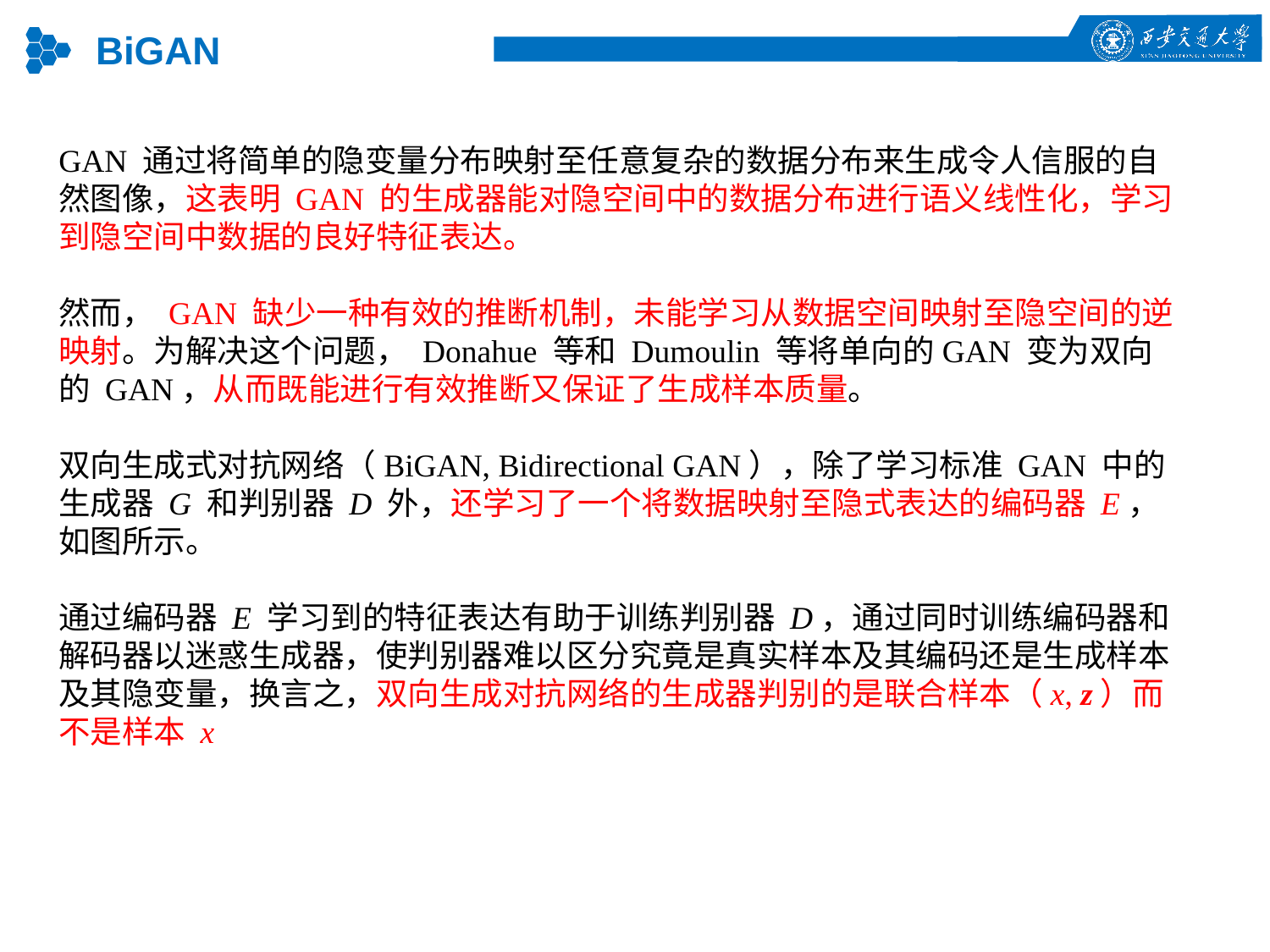

BiGAN

GAN 通过将简单的隐变量分布映射至任意复杂的数据分布来生成令人信服的自然图像，这表明 GAN 的生成器能对隐空间中的数据分布进行语义线性化，学习到隐空间中数据的良好特征表达。

然而， GAN 缺少一种有效的推断机制，未能学习从数据空间映射至隐空间的逆映射。为解决这个问题， Donahue 等和 Dumoulin 等将单向的GAN 变为双向的 GAN，从而既能进行有效推断又保证了生成样本质量。

双向生成式对抗网络（BiGAN, Bidirectional GAN），除了学习标准 GAN 中的生成器 G 和判别器 D 外，还学习了一个将数据映射至隐式表达的编码器 E，如图所示。

通过编码器 E 学习到的特征表达有助于训练判别器 D，通过同时训练编码器和解码器以迷惑生成器，使判别器难以区分究竟是真实样本及其编码还是生成样本及其隐变量，换言之，双向生成对抗网络的生成器判别的是联合样本（x, z）而不是样本 x